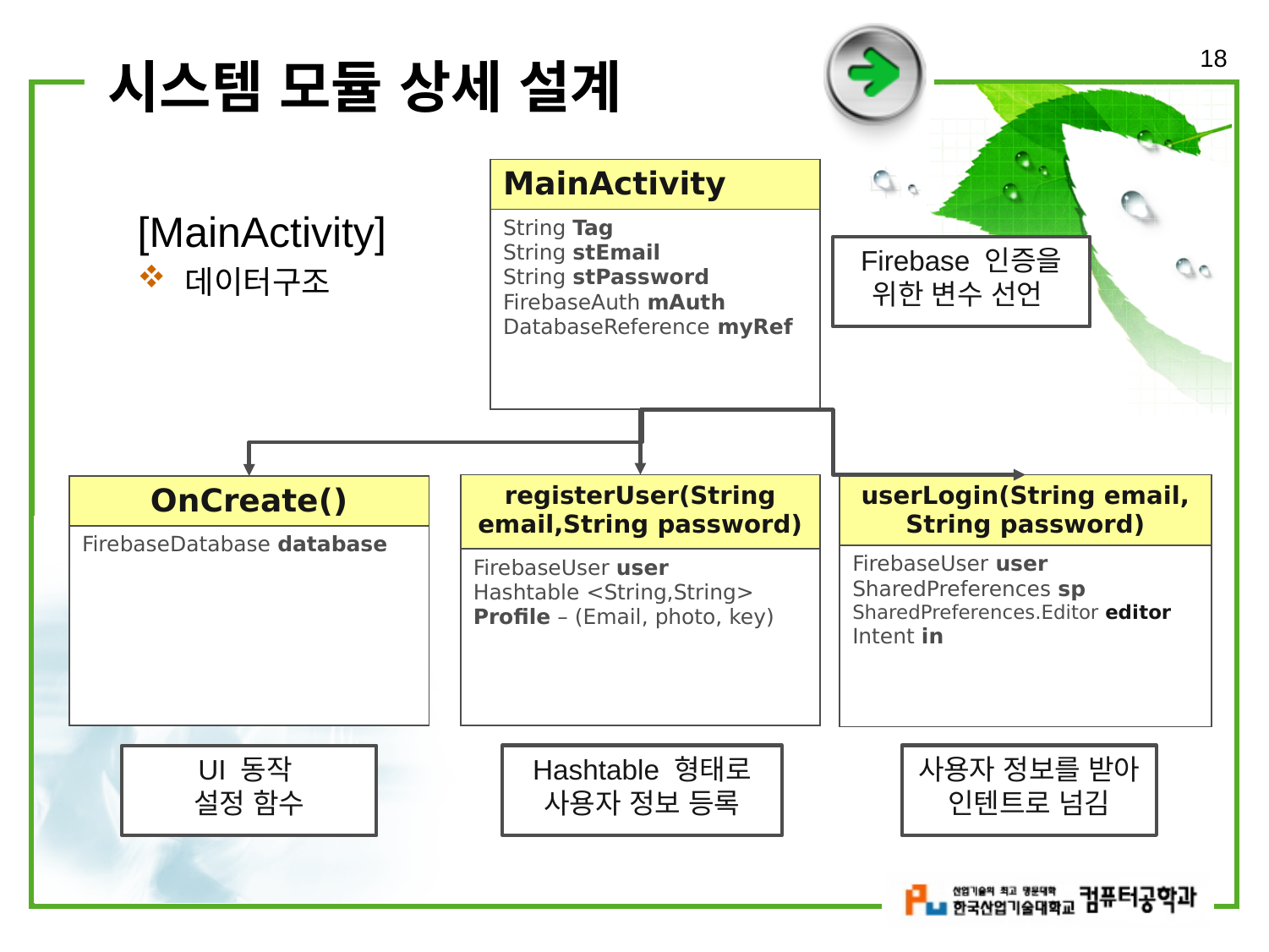

18
# 시스템 모듈 상세 설계
| MainActivity |
| --- |
| String Tag String stEmail String stPassword FirebaseAuth mAuth DatabaseReference myRef |
[MainActivity]
데이터구조

Firebase 인증을 위한 변수 선언
| registerUser(String email,String password) |
| --- |
| FirebaseUser user Hashtable <String,String> Profile – (Email, photo, key) |
| userLogin(String email, String password) |
| --- |
| FirebaseUser user SharedPreferences sp SharedPreferences.Editor editor Intent in |
| OnCreate() |
| --- |
| FirebaseDatabase database |
사용자 정보를 받아 인텐트로 넘김
Hashtable 형태로 사용자 정보 등록
UI 동작
설정 함수